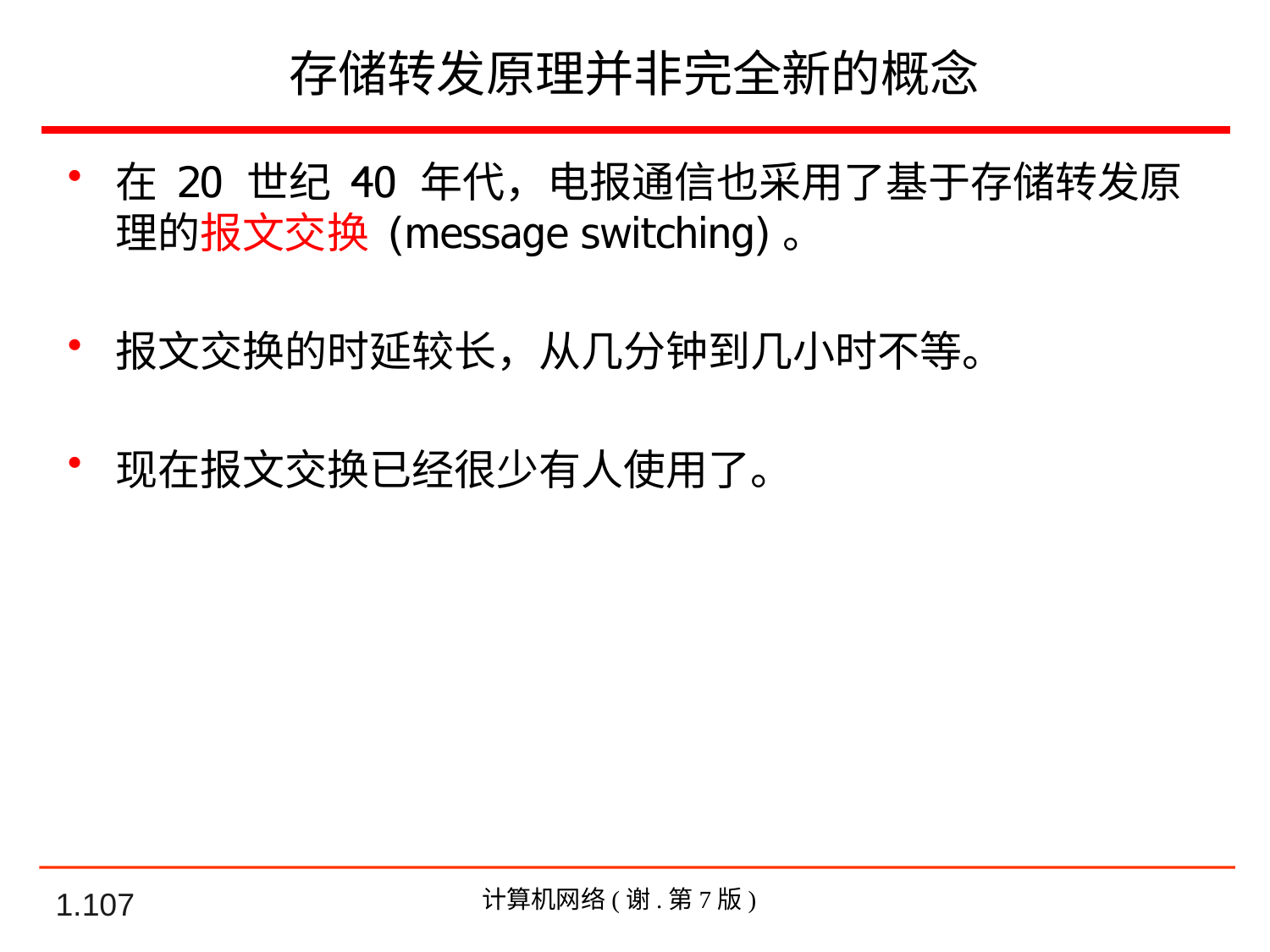

存储转发原理并非完全新的概念
在 20 世纪 40 年代，电报通信也采用了基于存储转发原理的报文交换 (message switching)。

报文交换的时延较长，从几分钟到几小时不等。

现在报文交换已经很少有人使用了。